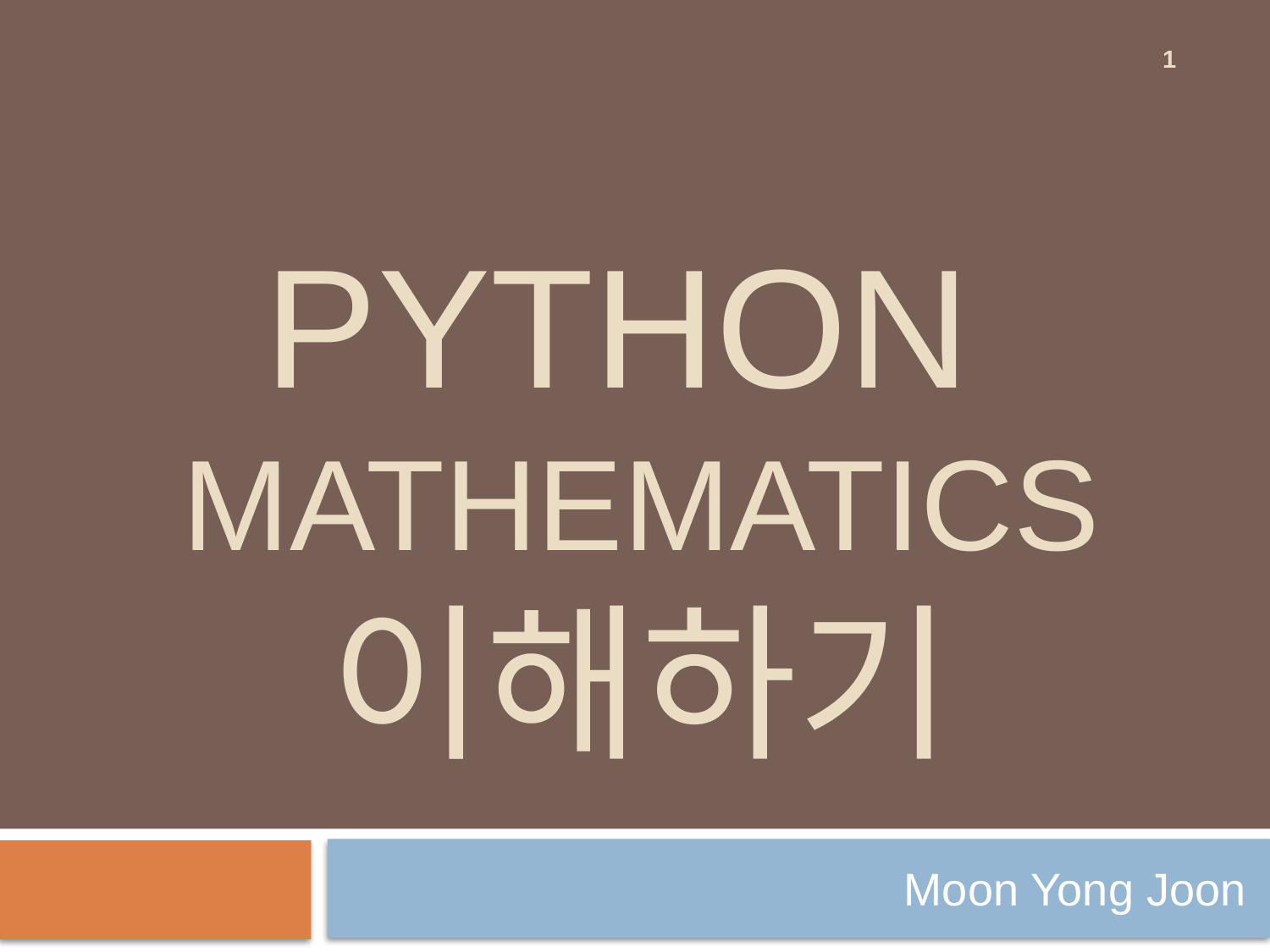

1
# Python mathematics 이해하기
Moon Yong Joon